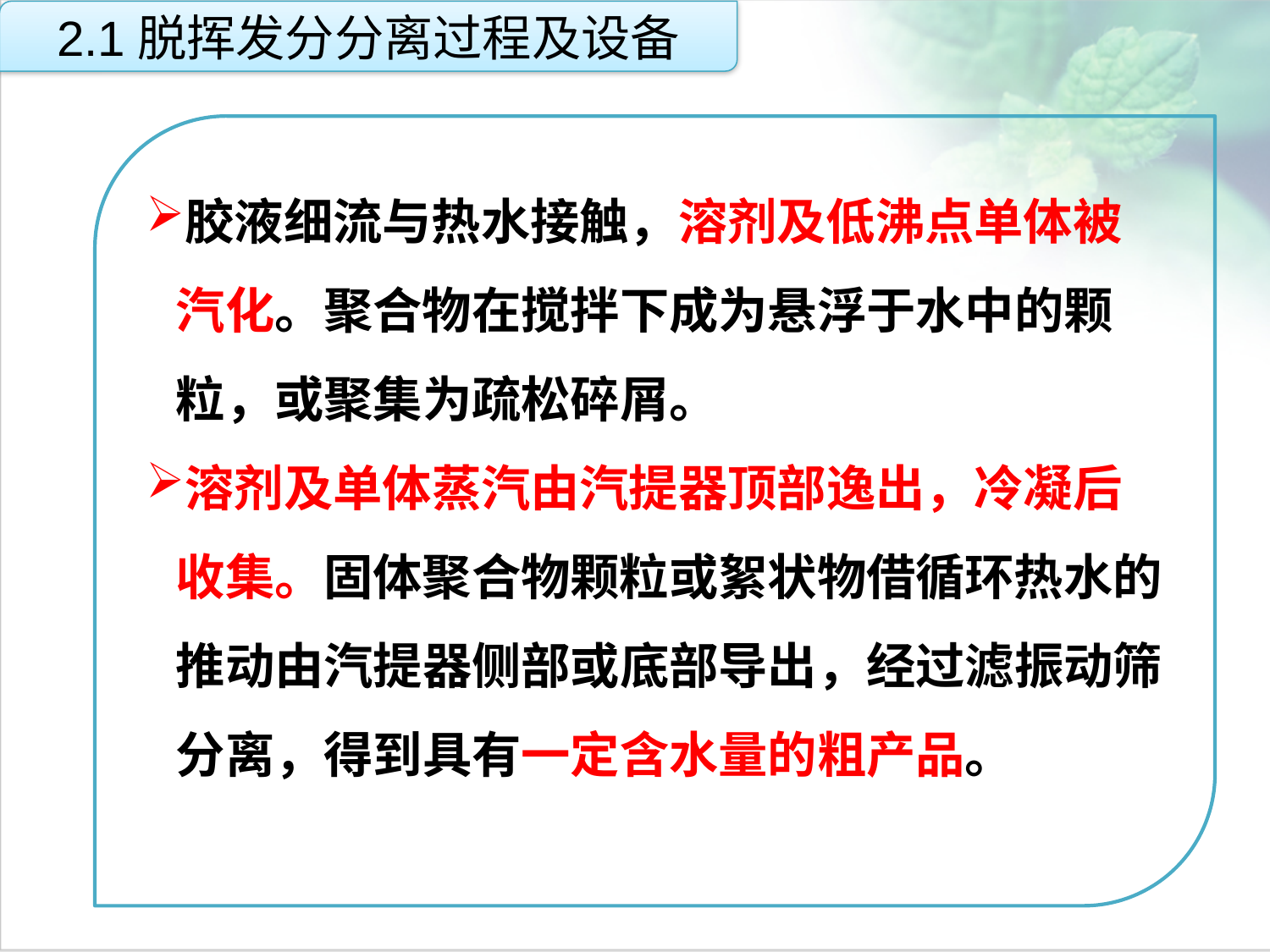

2.1脱挥发分分离过程及设备
胶液细流与热水接触，溶剂及低沸点单体被汽化。聚合物在搅拌下成为悬浮于水中的颗粒，或聚集为疏松碎屑。
溶剂及单体蒸汽由汽提器顶部逸出，冷凝后收集。固体聚合物颗粒或絮状物借循环热水的推动由汽提器侧部或底部导出，经过滤振动筛分离，得到具有一定含水量的粗产品。
点击添加文本
点击添加文本
点击添加文本
点击添加文本